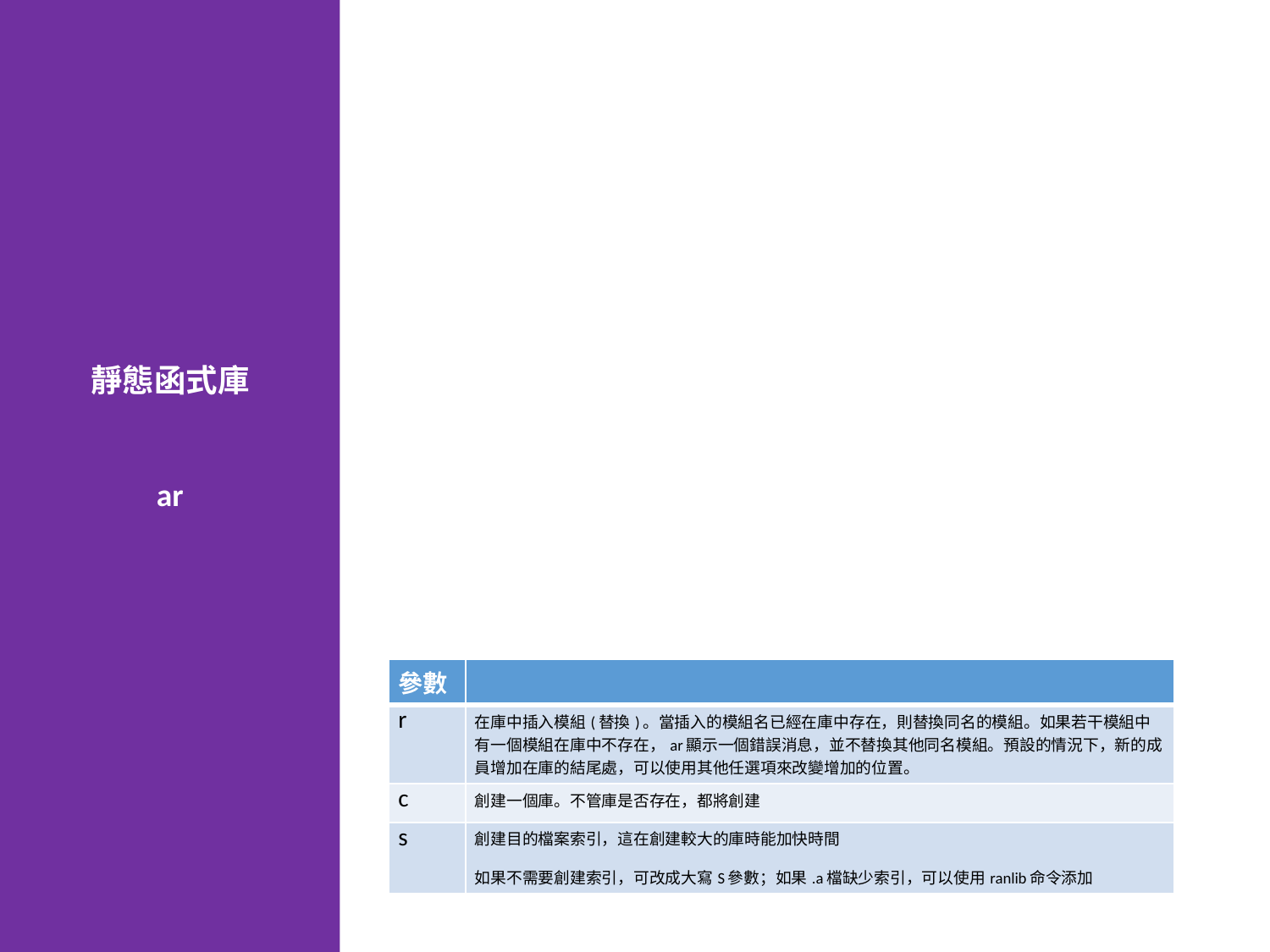

靜態函式庫

ar

| 參數 |  |
| --- | --- |
| r | 在庫中插入模組(替換)。當插入的模組名已經在庫中存在，則替換同名的模組。如果若干模組中有一個模組在庫中不存在，ar顯示一個錯誤消息，並不替換其他同名模組。預設的情況下，新的成員增加在庫的結尾處，可以使用其他任選項來改變增加的位置。 |
| c | 創建一個庫。不管庫是否存在，都將創建 |
| s | 創建目的檔案索引，這在創建較大的庫時能加快時間 如果不需要創建索引，可改成大寫S參數；如果.a檔缺少索引，可以使用ranlib命令添加 |